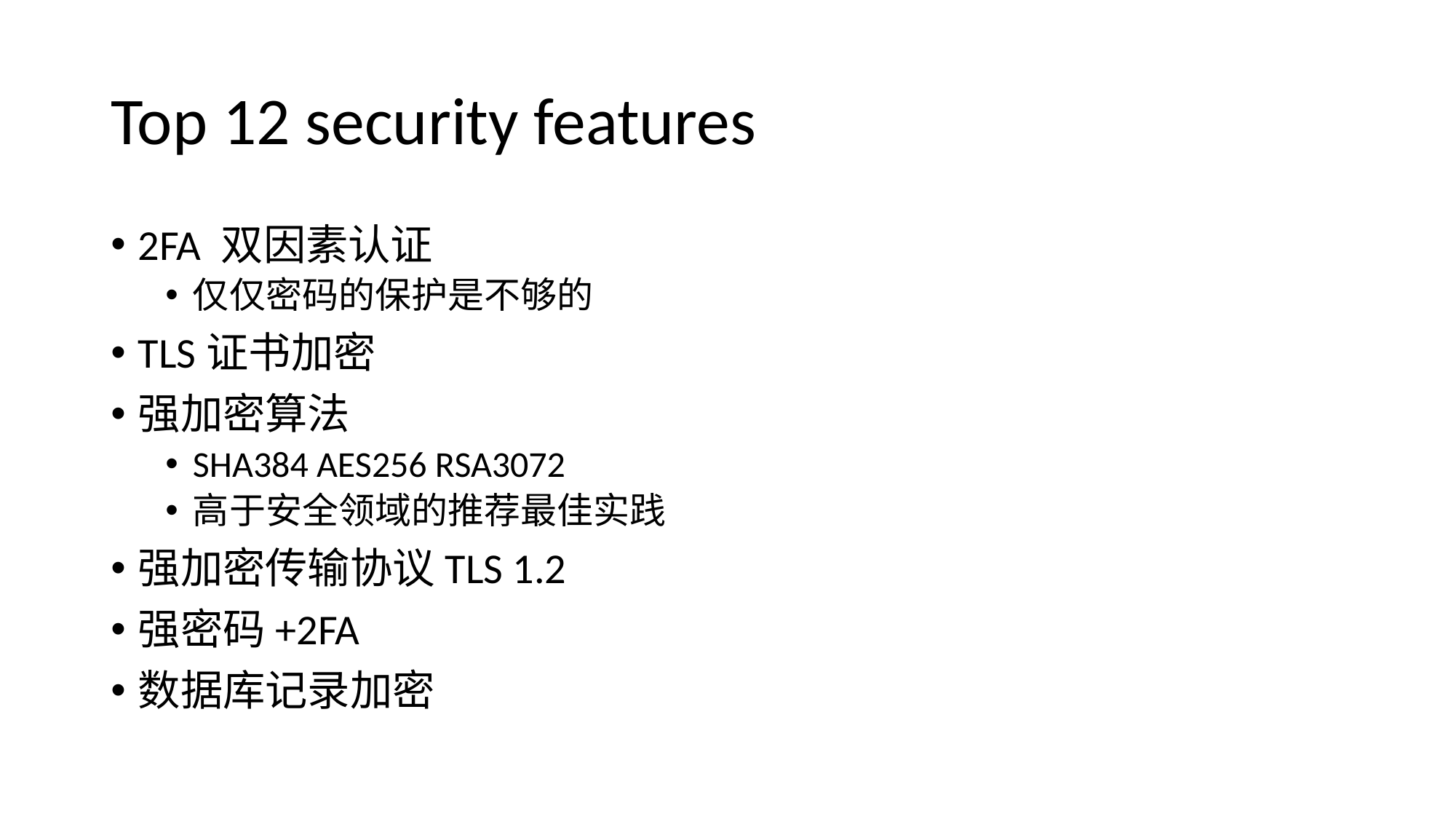

# Top 12 security features
2FA 双因素认证
仅仅密码的保护是不够的
TLS证书加密
强加密算法
SHA384 AES256 RSA3072
高于安全领域的推荐最佳实践
强加密传输协议TLS 1.2
强密码+2FA
数据库记录加密